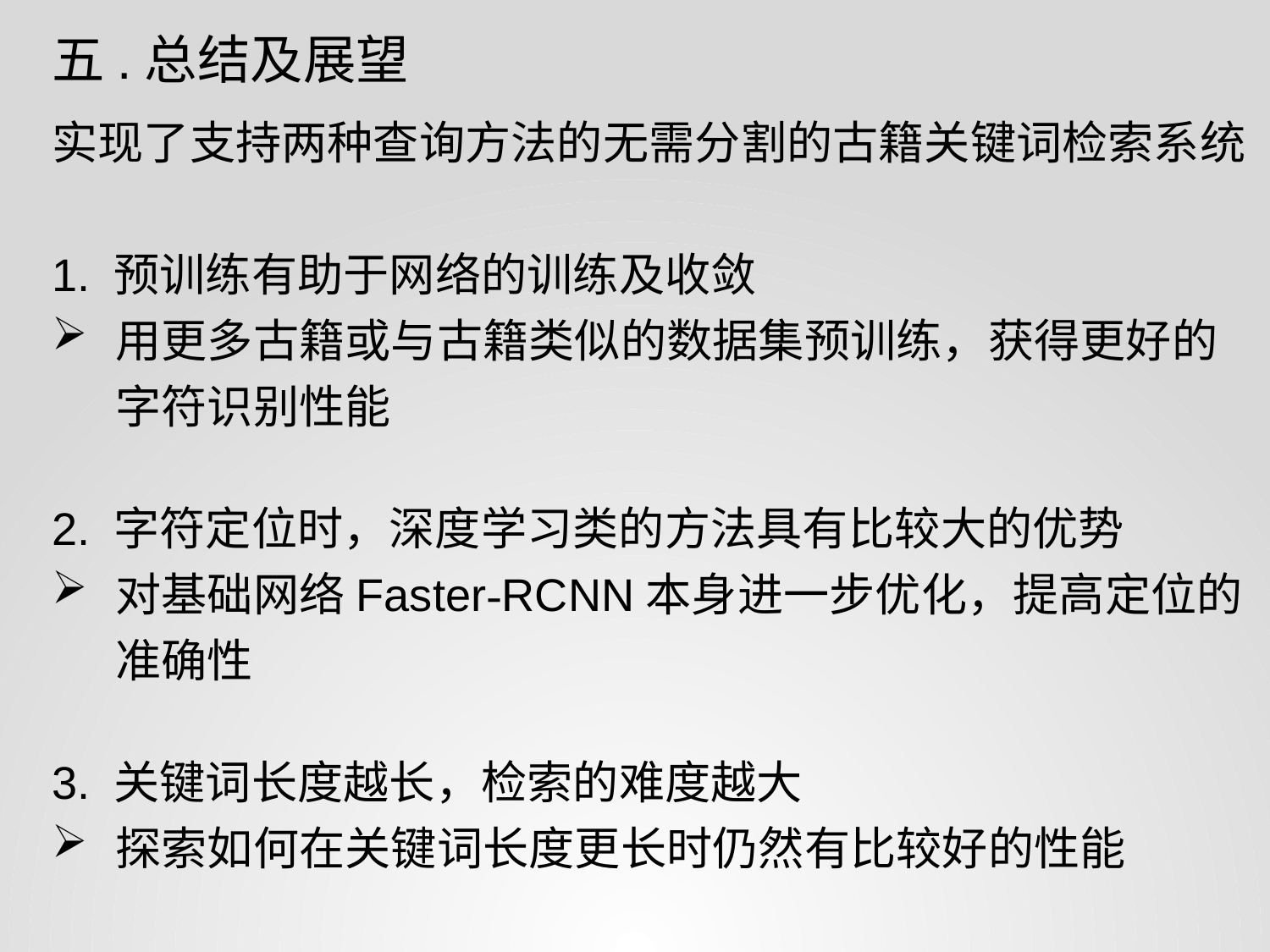

五.总结及展望

实现了支持两种查询方法的无需分割的古籍关键词检索系统

1. 预训练有助于网络的训练及收敛
用更多古籍或与古籍类似的数据集预训练，获得更好的字符识别性能

2. 字符定位时，深度学习类的方法具有比较大的优势
对基础网络Faster-RCNN本身进一步优化，提高定位的准确性

3. 关键词长度越长，检索的难度越大
探索如何在关键词长度更长时仍然有比较好的性能